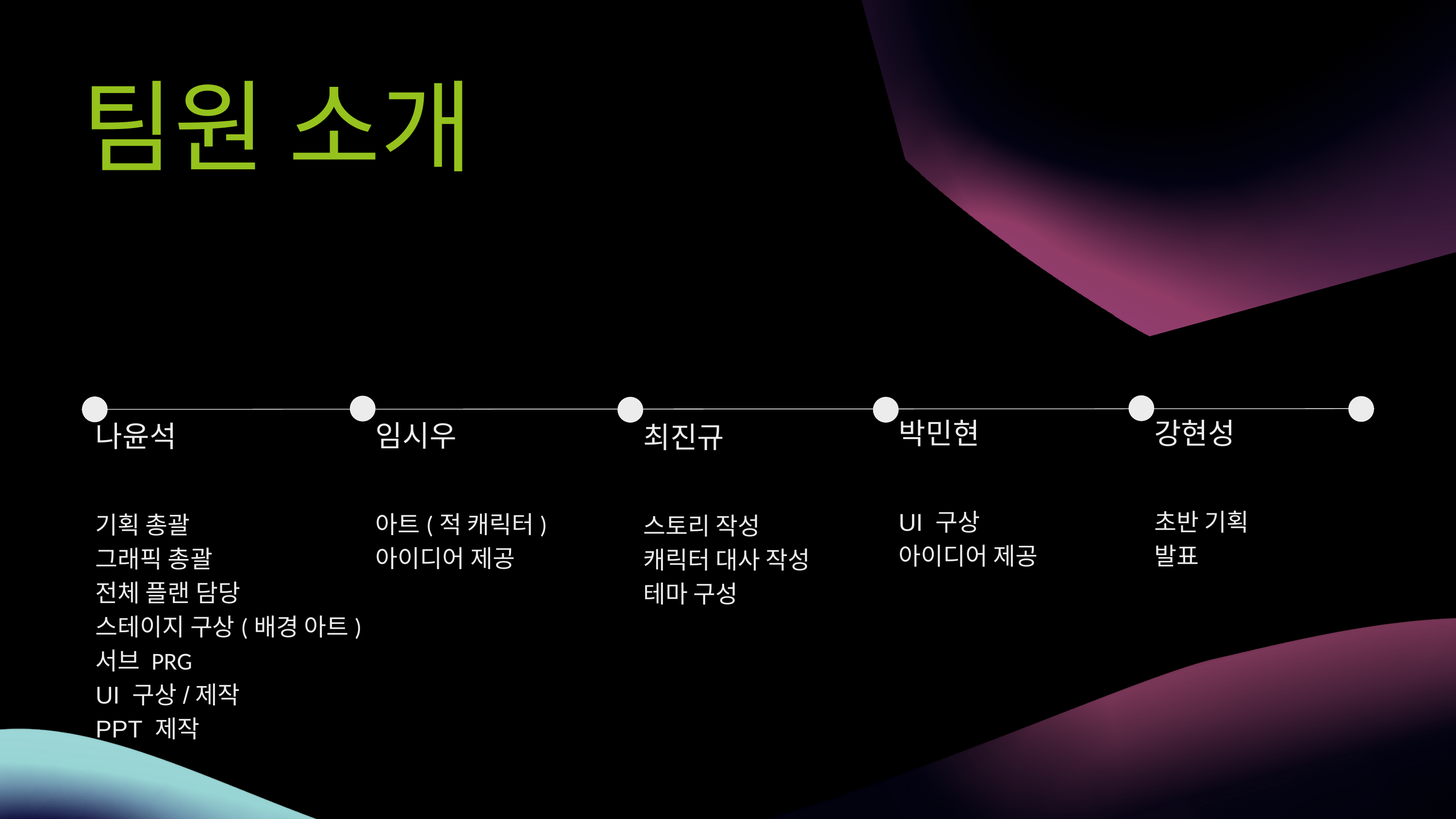

팀원 소개

박민현
UI 구상
아이디어 제공
강현성
초반 기획
발표
임시우
아트(적 캐릭터)
아이디어 제공
나윤석
기획 총괄
그래픽 총괄
전체 플랜 담당
스테이지 구상(배경 아트)
서브 PRG
UI 구상/제작
PPT 제작
최진규
스토리 작성
캐릭터 대사 작성
테마 구성